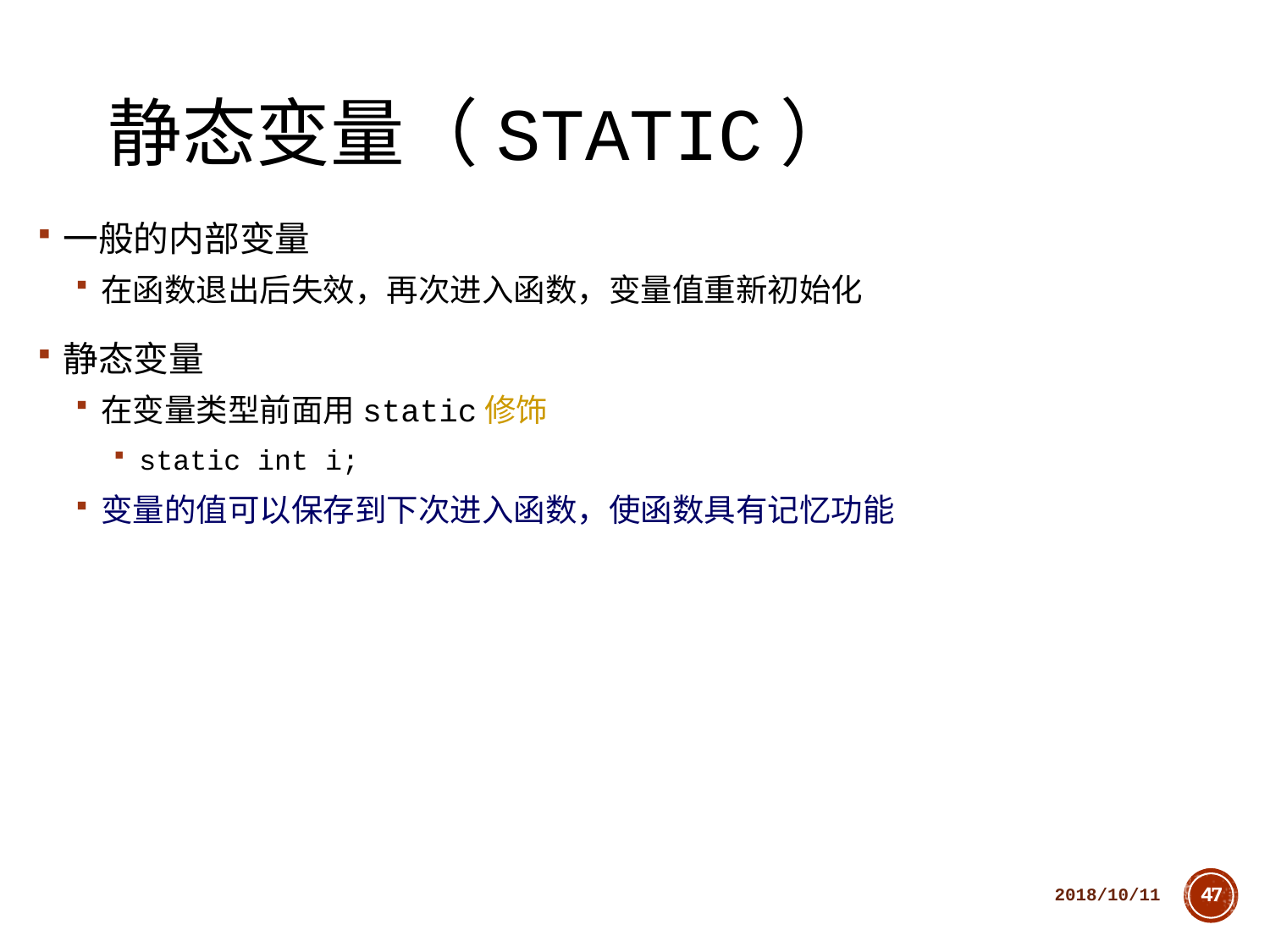

# 静态变量（static）
一般的内部变量
在函数退出后失效，再次进入函数，变量值重新初始化
静态变量
在变量类型前面用static修饰
static int i;
变量的值可以保存到下次进入函数，使函数具有记忆功能
2018/10/11
47